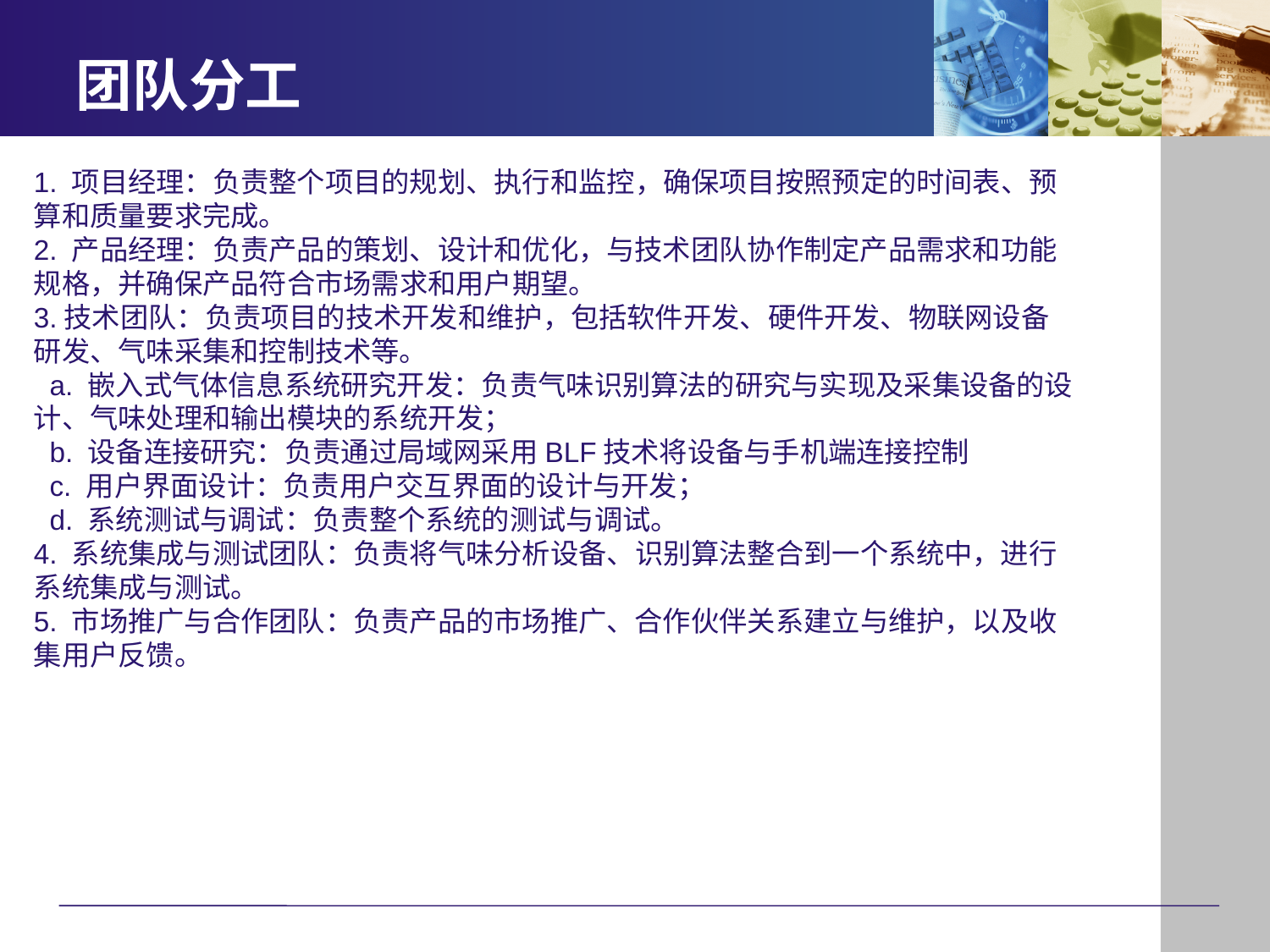

# 团队分工
1. 项目经理：负责整个项目的规划、执行和监控，确保项目按照预定的时间表、预算和质量要求完成。
2. 产品经理：负责产品的策划、设计和优化，与技术团队协作制定产品需求和功能规格，并确保产品符合市场需求和用户期望。
3.技术团队：负责项目的技术开发和维护，包括软件开发、硬件开发、物联网设备研发、气味采集和控制技术等。
  a. 嵌入式气体信息系统研究开发：负责气味识别算法的研究与实现及采集设备的设计、气味处理和输出模块的系统开发；
  b. 设备连接研究：负责通过局域网采用BLF技术将设备与手机端连接控制
  c. 用户界面设计：负责用户交互界面的设计与开发；
  d. 系统测试与调试：负责整个系统的测试与调试。
4. 系统集成与测试团队：负责将气味分析设备、识别算法整合到一个系统中，进行系统集成与测试。
5. 市场推广与合作团队：负责产品的市场推广、合作伙伴关系建立与维护，以及收集用户反馈。